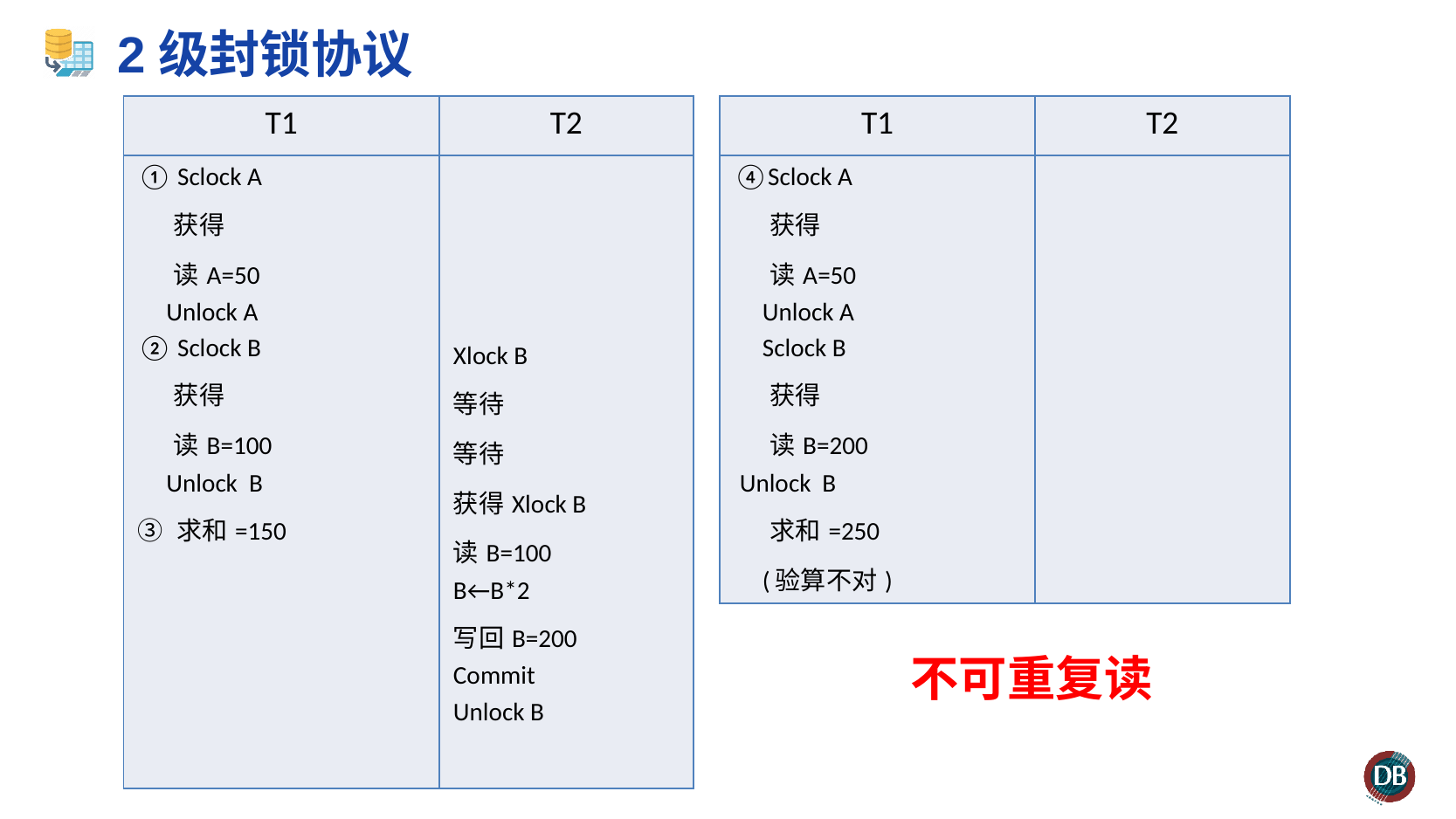

# 2级封锁协议
| T1 | T2 |
| --- | --- |
| ① Sclock A 获得 读A=50 Unlock A ② Sclock B 获得 读B=100 Unlock B ③ 求和=150 | Xlock B 等待 等待 获得Xlock B 读B=100 B←B\*2 写回B=200 Commit Unlock B |
| T1 | T2 |
| --- | --- |
| ④Sclock A 获得 读A=50 Unlock A Sclock B 获得 读B=200 Unlock B 求和=250 (验算不对) |  |
不可重复读